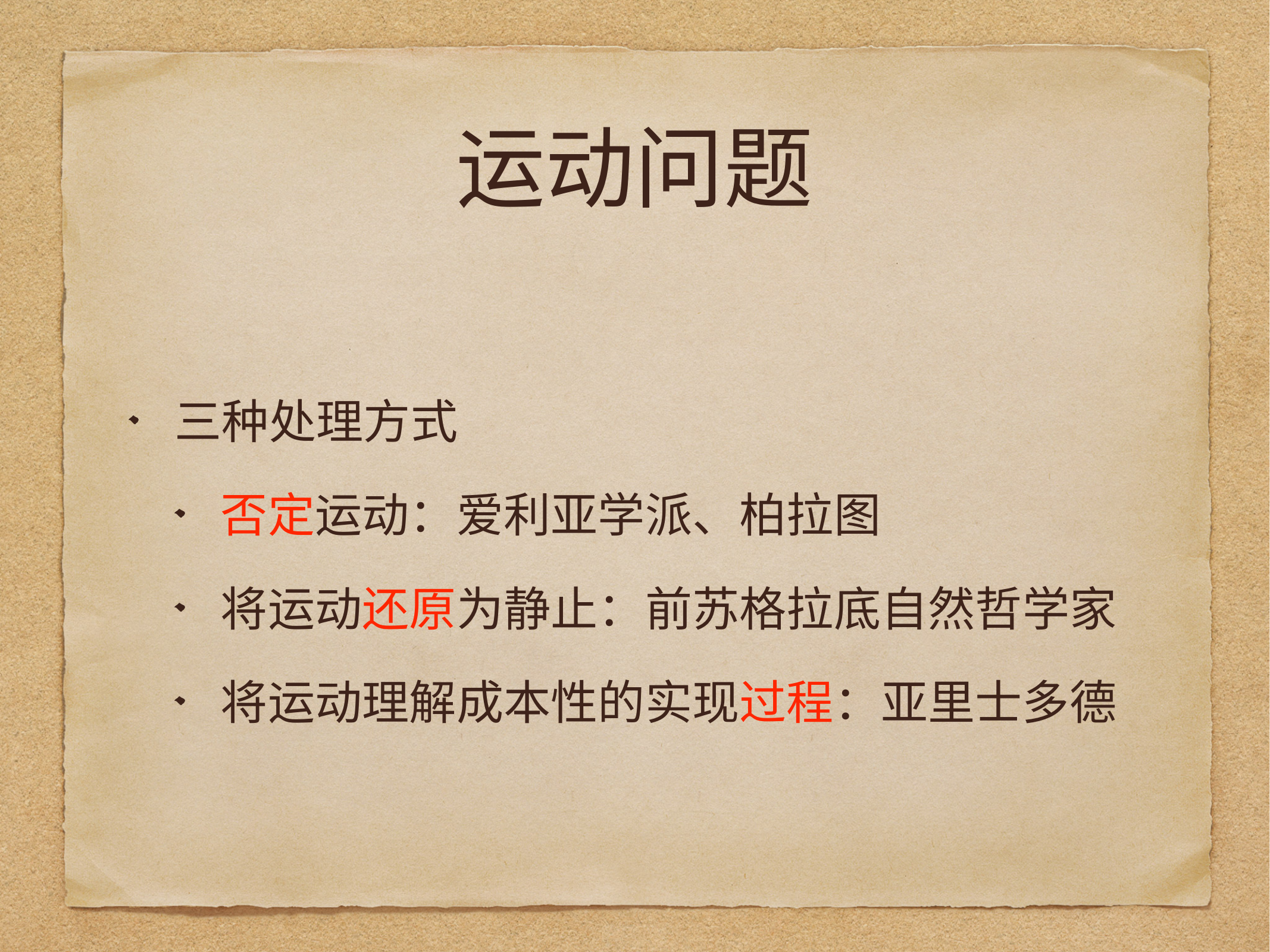

# 运动问题
三种处理方式
否定运动：爱利亚学派、柏拉图
将运动还原为静止：前苏格拉底自然哲学家
将运动理解成本性的实现过程：亚里士多德